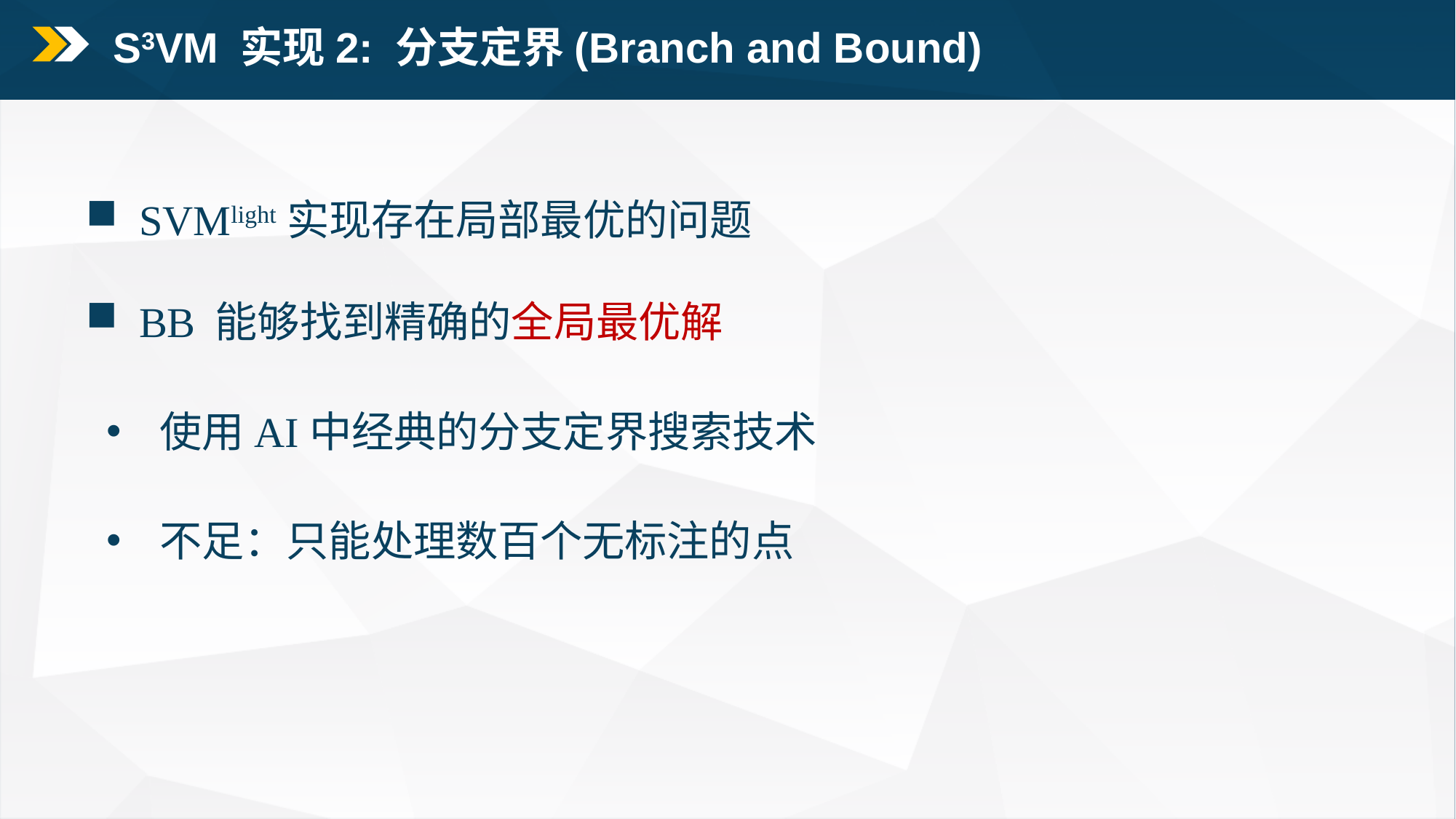

S3VM 实现2: 分支定界(Branch and Bound)
SVMlight实现存在局部最优的问题
BB 能够找到精确的全局最优解
使用AI中经典的分支定界搜索技术
不足：只能处理数百个无标注的点